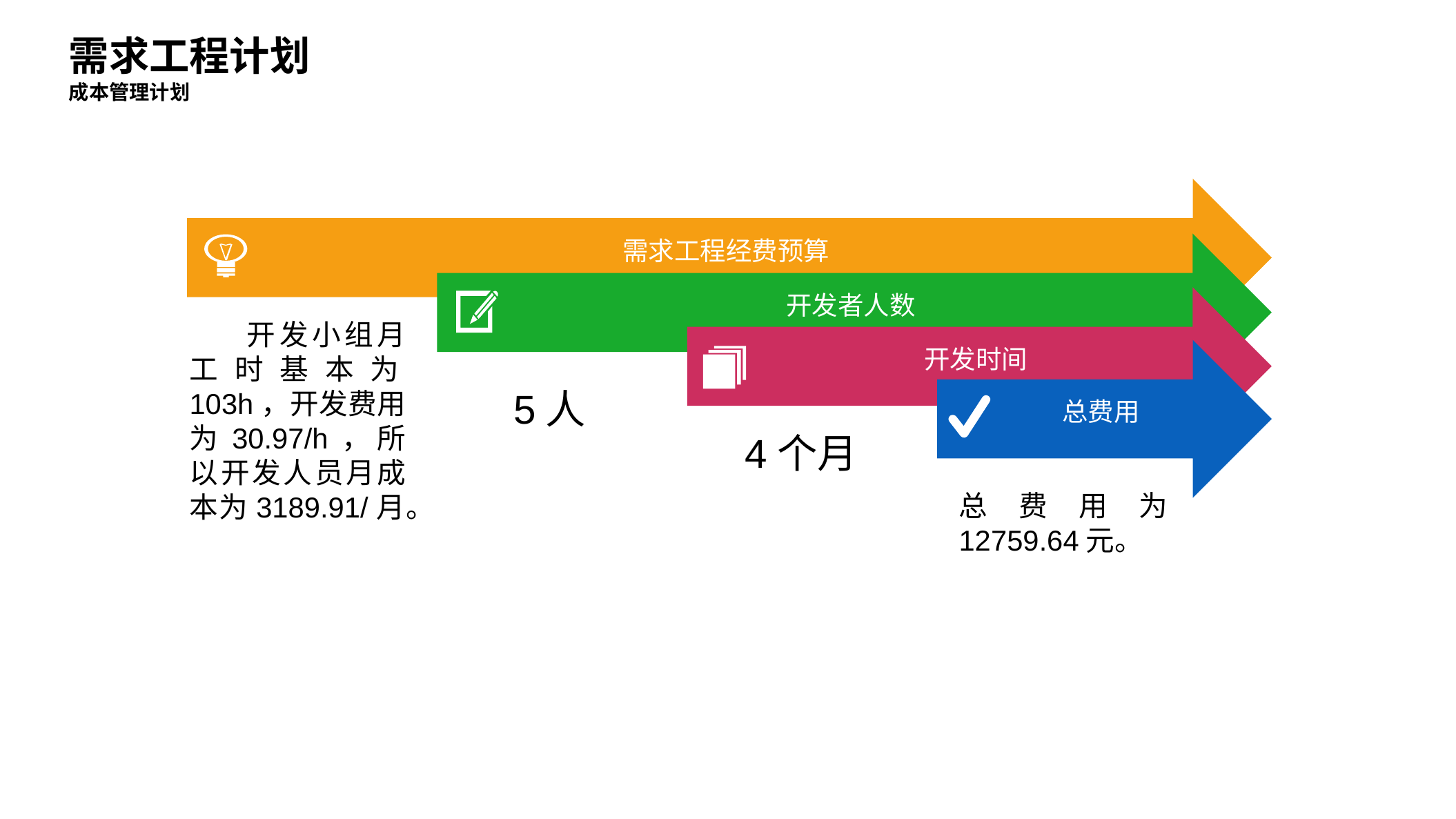

需求工程计划
成本管理计划
需求工程经费预算
开发者人数

开发时间

开发小组月工时基本为103h，开发费用为30.97/h，所以开发人员月成本为3189.91/月。
总费用

5人

4个月
总费用为12759.64元。